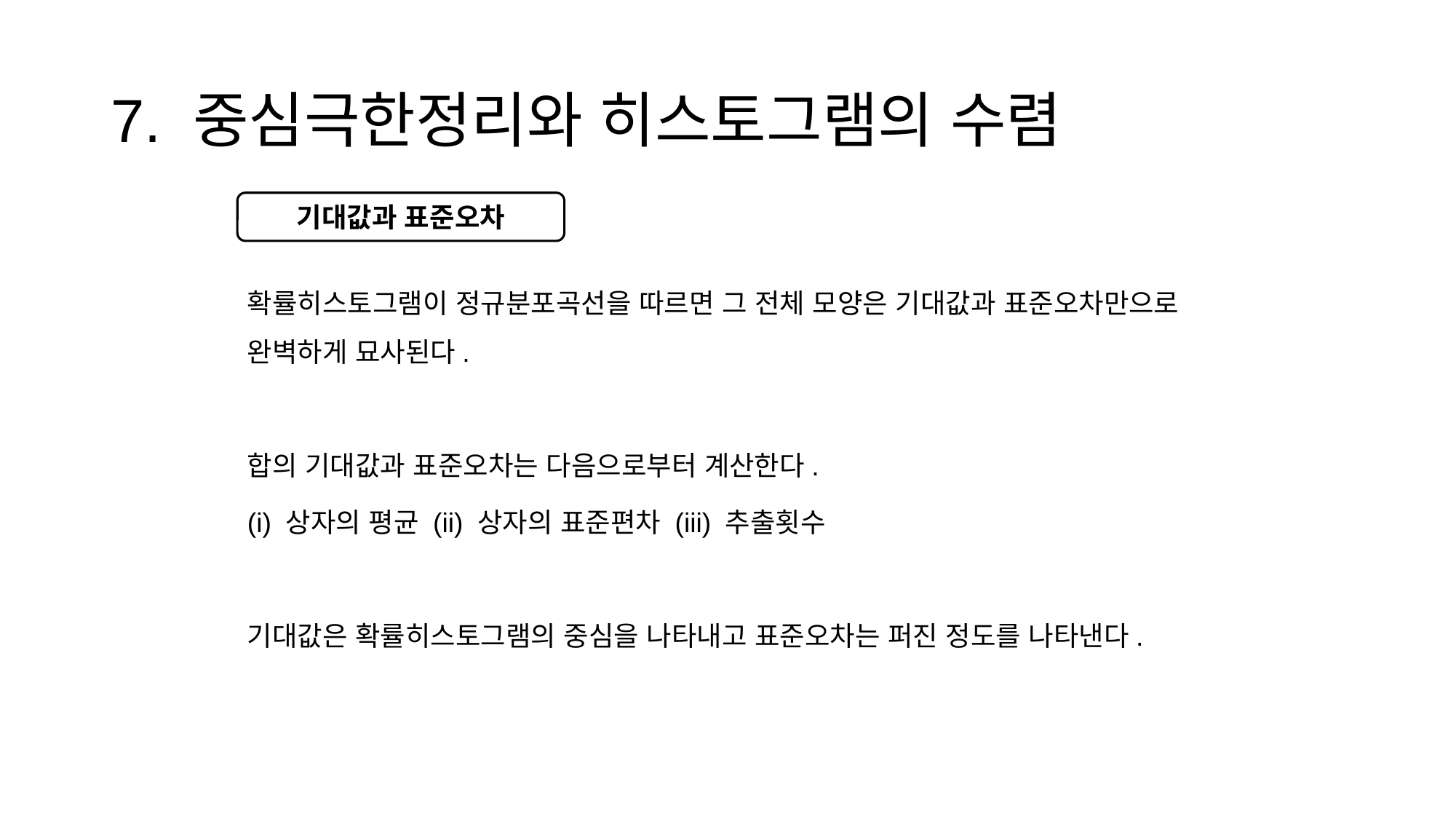

# 7. 중심극한정리와 히스토그램의 수렴

확률히스토그램이 정규분포곡선을 따르면 그 전체 모양은 기대값과 표준오차만으로 완벽하게 묘사된다.

합의 기대값과 표준오차는 다음으로부터 계산한다.
(i) 상자의 평균 (ii) 상자의 표준편차 (iii) 추출횟수

기대값은 확률히스토그램의 중심을 나타내고 표준오차는 퍼진 정도를 나타낸다.
기대값과 표준오차